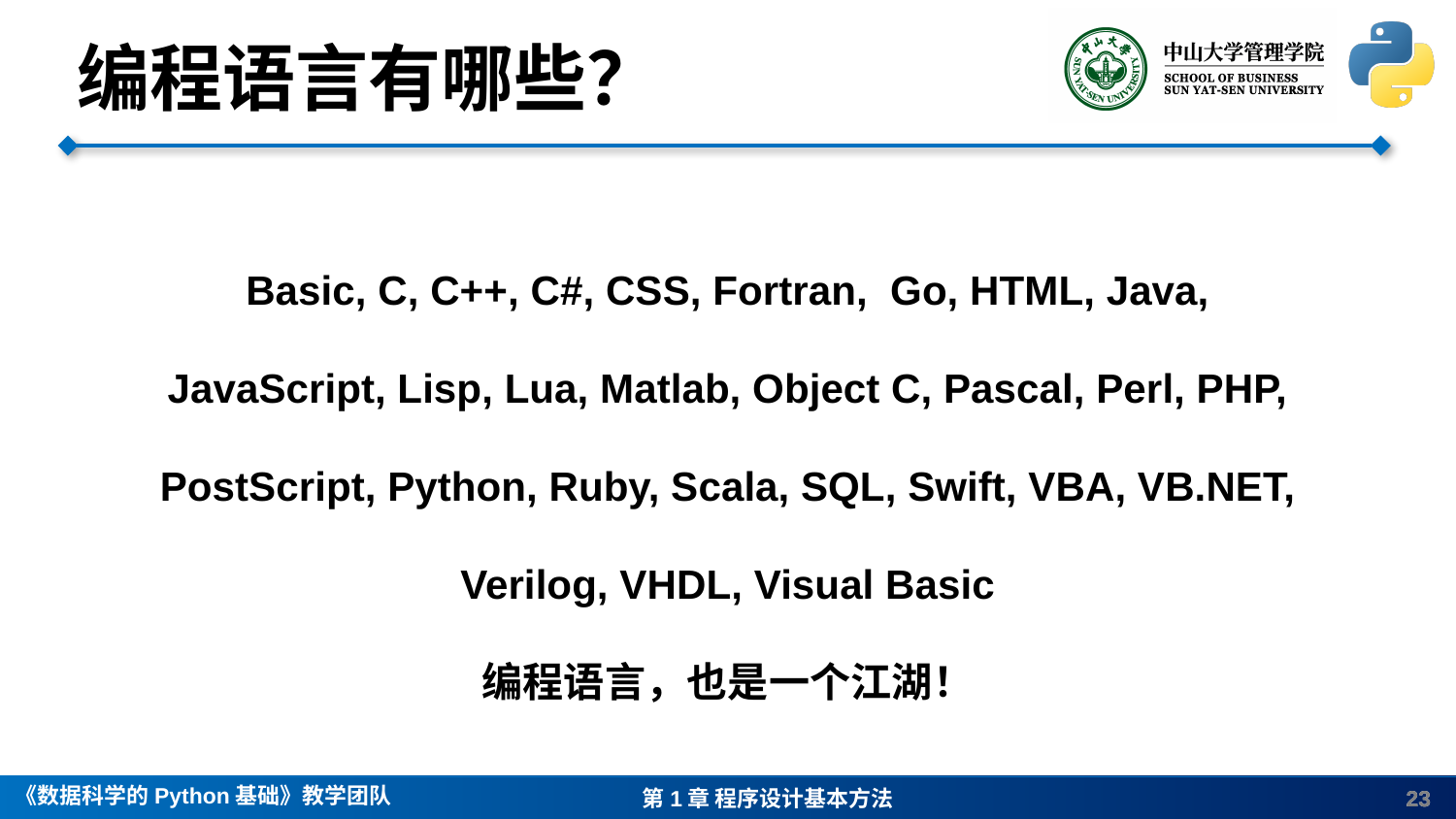

编程语言有哪些？
Basic, C, C++, C#, CSS, Fortran,  Go, HTML, Java, JavaScript, Lisp, Lua, Matlab, Object C, Pascal, Perl, PHP, PostScript, Python, Ruby, Scala, SQL, Swift, VBA, VB.NET, Verilog, VHDL, Visual Basic
编程语言，也是一个江湖！
23